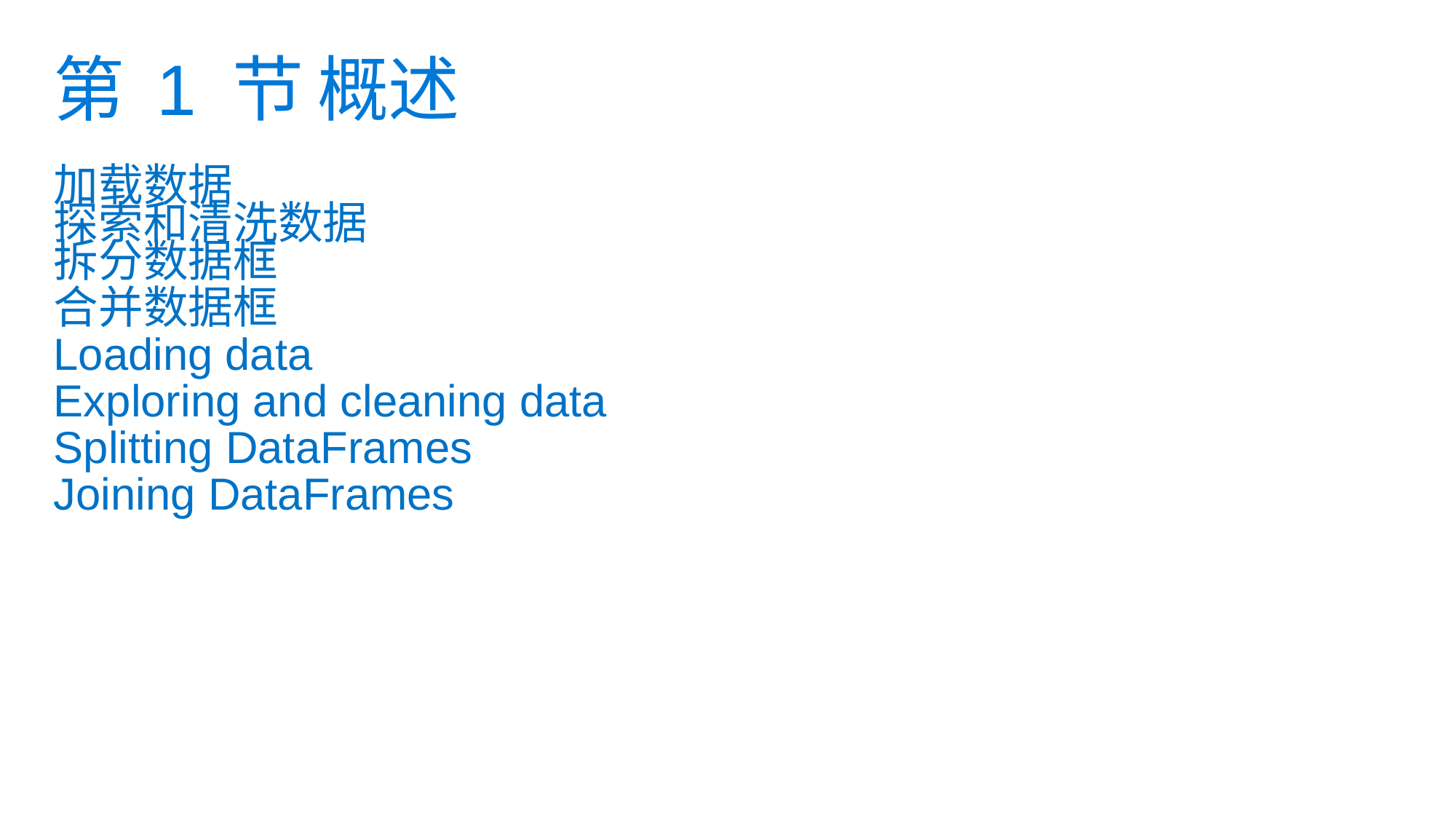

# 第 1 节 概述
加载数据
探索和清洗数据
拆分数据框
合并数据框
Loading data
Exploring and cleaning data
Splitting DataFrames
Joining DataFrames